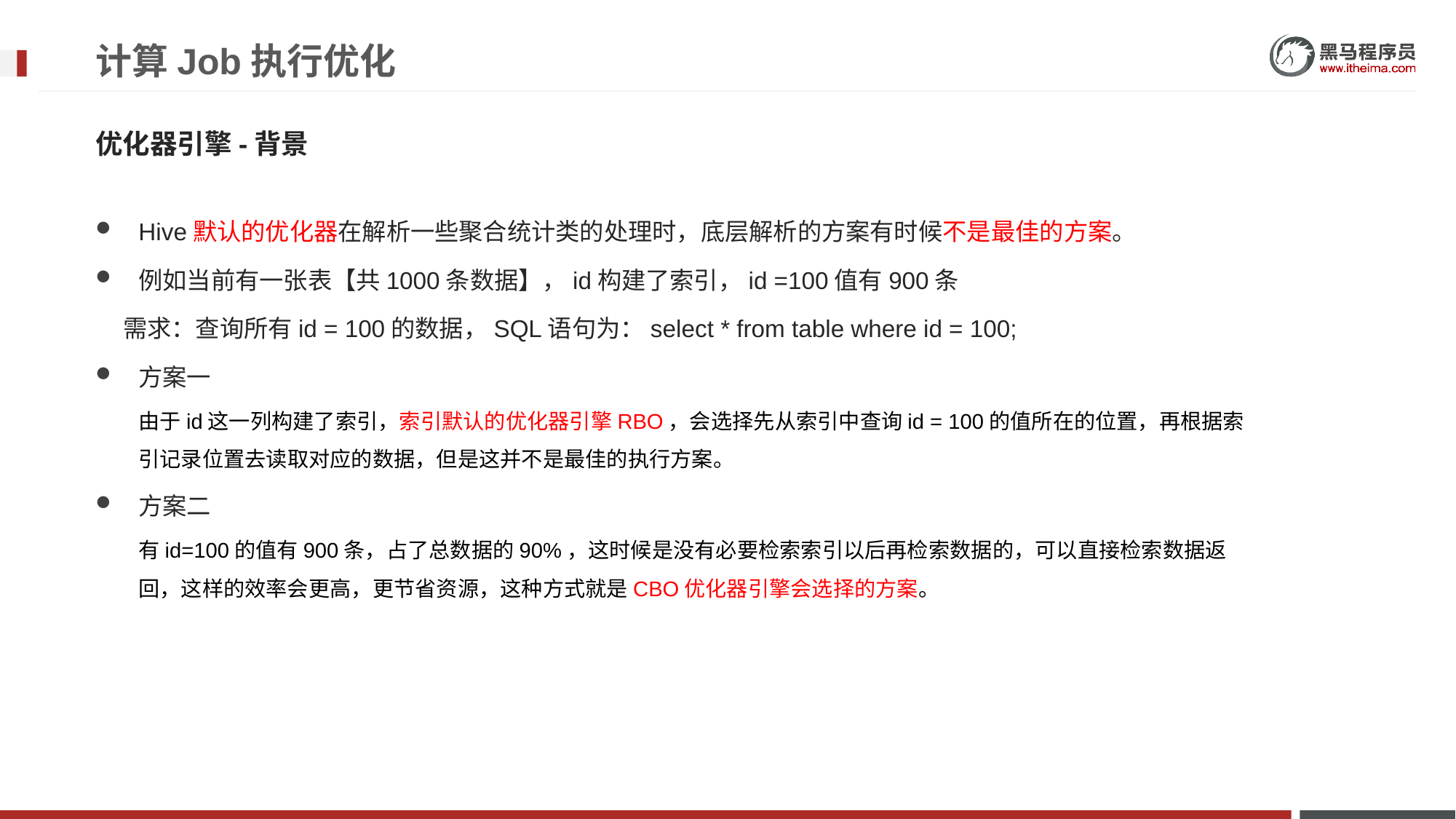

# 计算Job执行优化
优化器引擎-背景
Hive默认的优化器在解析一些聚合统计类的处理时，底层解析的方案有时候不是最佳的方案。
例如当前有一张表【共1000条数据】，id构建了索引，id =100值有900条
    需求：查询所有id = 100的数据，SQL语句为：select * from table where id = 100;
方案一
由于id这一列构建了索引，索引默认的优化器引擎RBO，会选择先从索引中查询id = 100的值所在的位置，再根据索引记录位置去读取对应的数据，但是这并不是最佳的执行方案。
方案二
有id=100的值有900条，占了总数据的90%，这时候是没有必要检索索引以后再检索数据的，可以直接检索数据返回，这样的效率会更高，更节省资源，这种方式就是CBO优化器引擎会选择的方案。